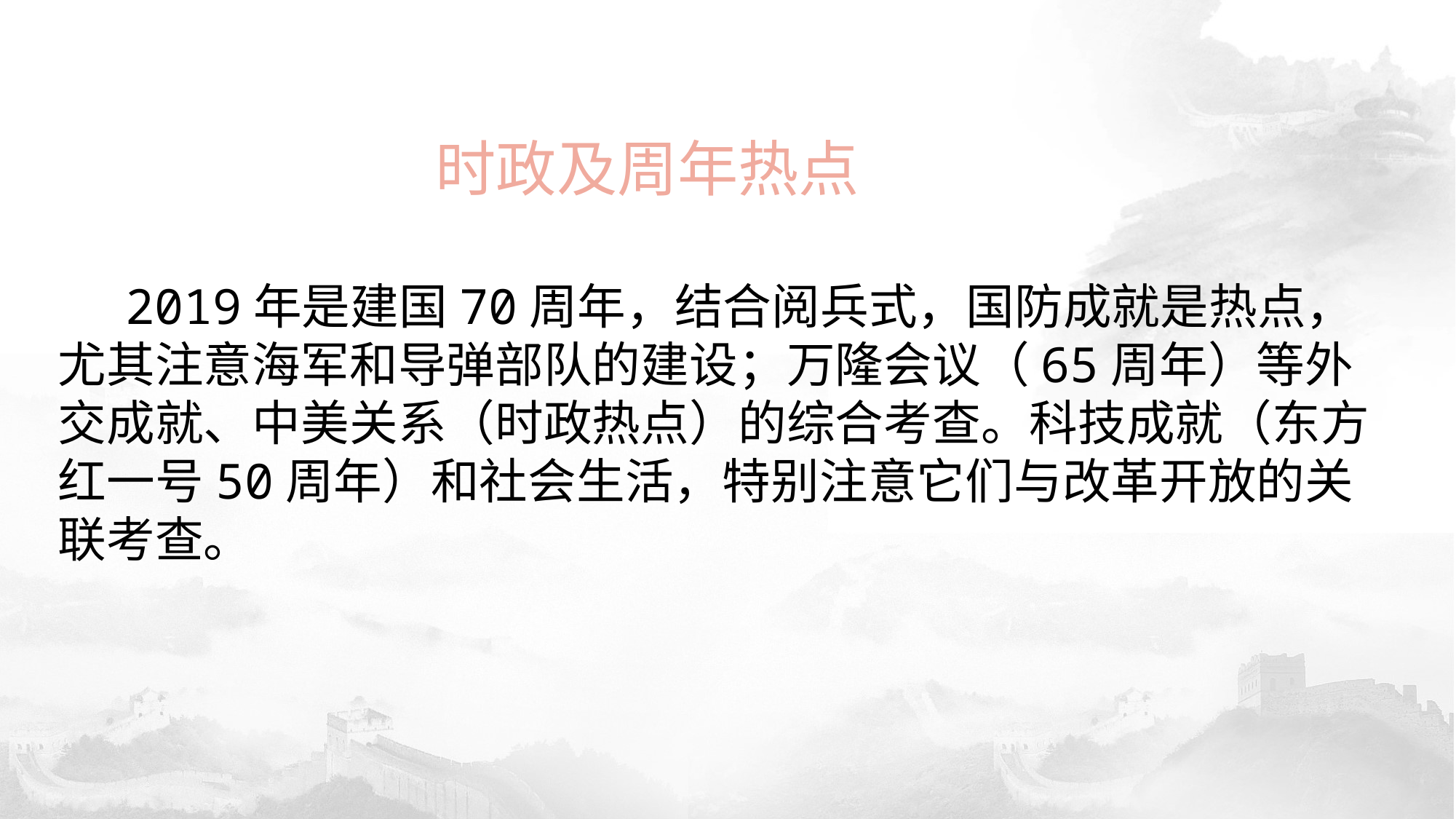

时政及周年热点

     2019年是建国70周年，结合阅兵式，国防成就是热点，尤其注意海军和导弹部队的建设；万隆会议（65周年）等外交成就、中美关系（时政热点）的综合考查。科技成就（东方红一号50周年）和社会生活，特别注意它们与改革开放的关联考查。